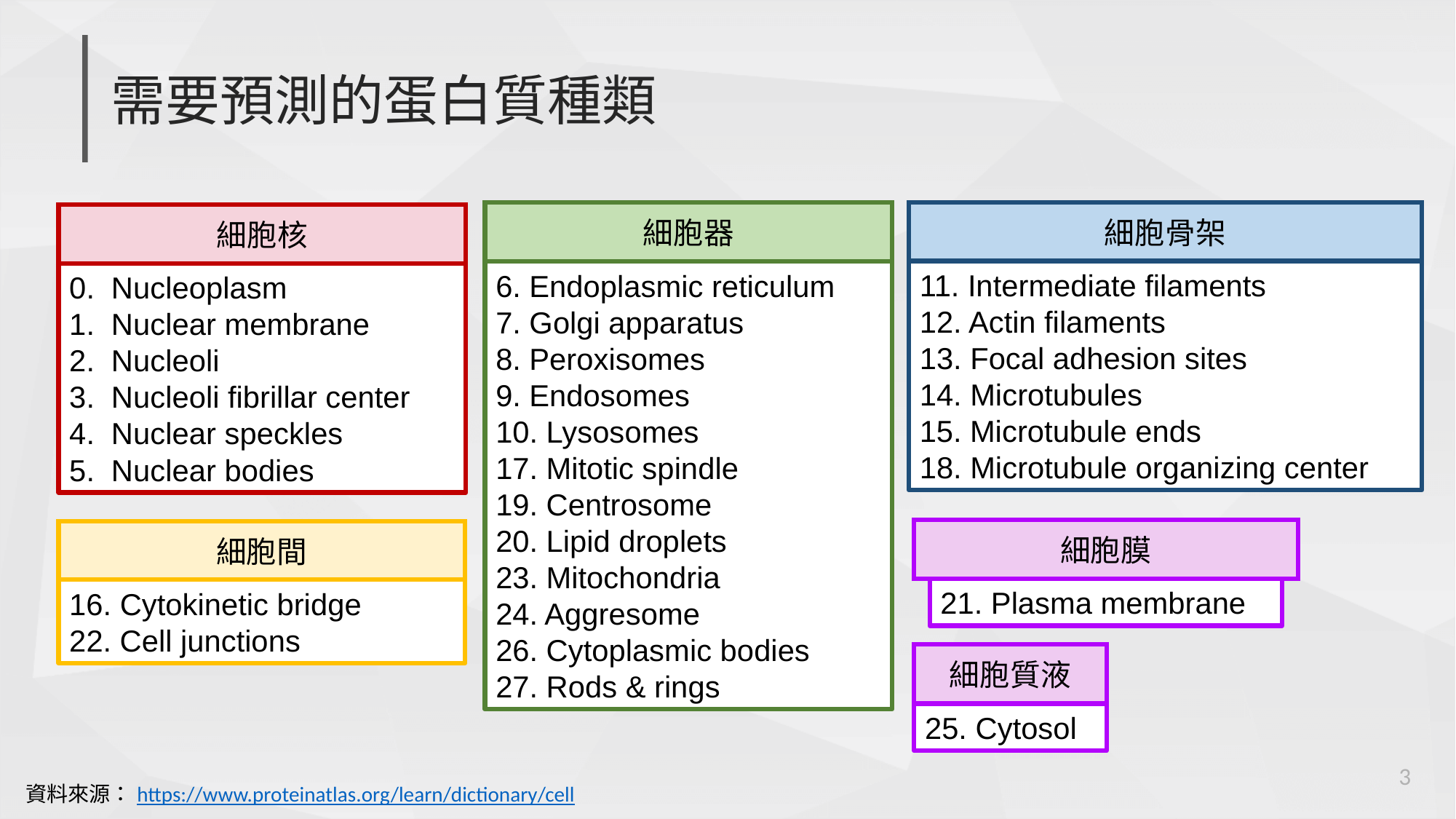

# 需要預測的蛋白質種類
細胞器
6. Endoplasmic reticulum
7. Golgi apparatus
8. Peroxisomes
9. Endosomes
 Lysosomes
 Mitotic spindle
 Centrosome
20. Lipid droplets
23. Mitochondria
24. Aggresome
26. Cytoplasmic bodies
27. Rods & rings
細胞骨架
11. Intermediate filaments
12. Actin filaments
13. Focal adhesion sites
14. Microtubules
 Microtubule ends
18. Microtubule organizing center
細胞核
0.  Nucleoplasm
1.  Nuclear membrane
2.  Nucleoli
3.  Nucleoli fibrillar center
4.  Nuclear speckles
5.  Nuclear bodies
細胞膜
21. Plasma membrane
細胞間
 Cytokinetic bridge
22. Cell junctions
細胞質液
25. Cytosol
3
資料來源：https://www.proteinatlas.org/learn/dictionary/cell